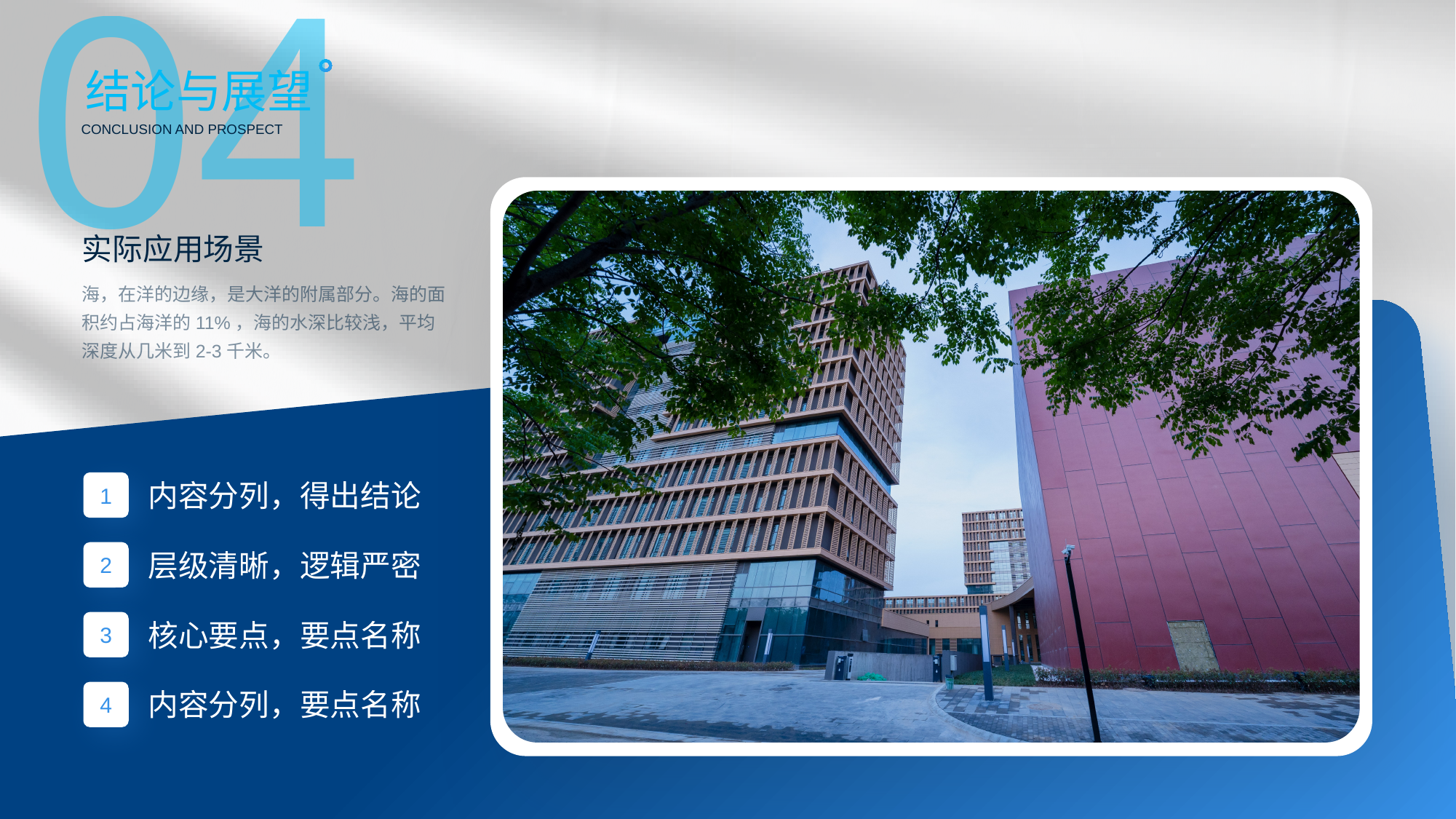

04
结论与展望

CONCLUSION AND PROSPECT

实际应用场景
海，在洋的边缘，是大洋的附属部分。海的面积约占海洋的11%，海的水深比较浅，平均深度从几米到2-3千米。

内容分列，得出结论
1
层级清晰，逻辑严密
2
核心要点，要点名称
3
内容分列，要点名称
4